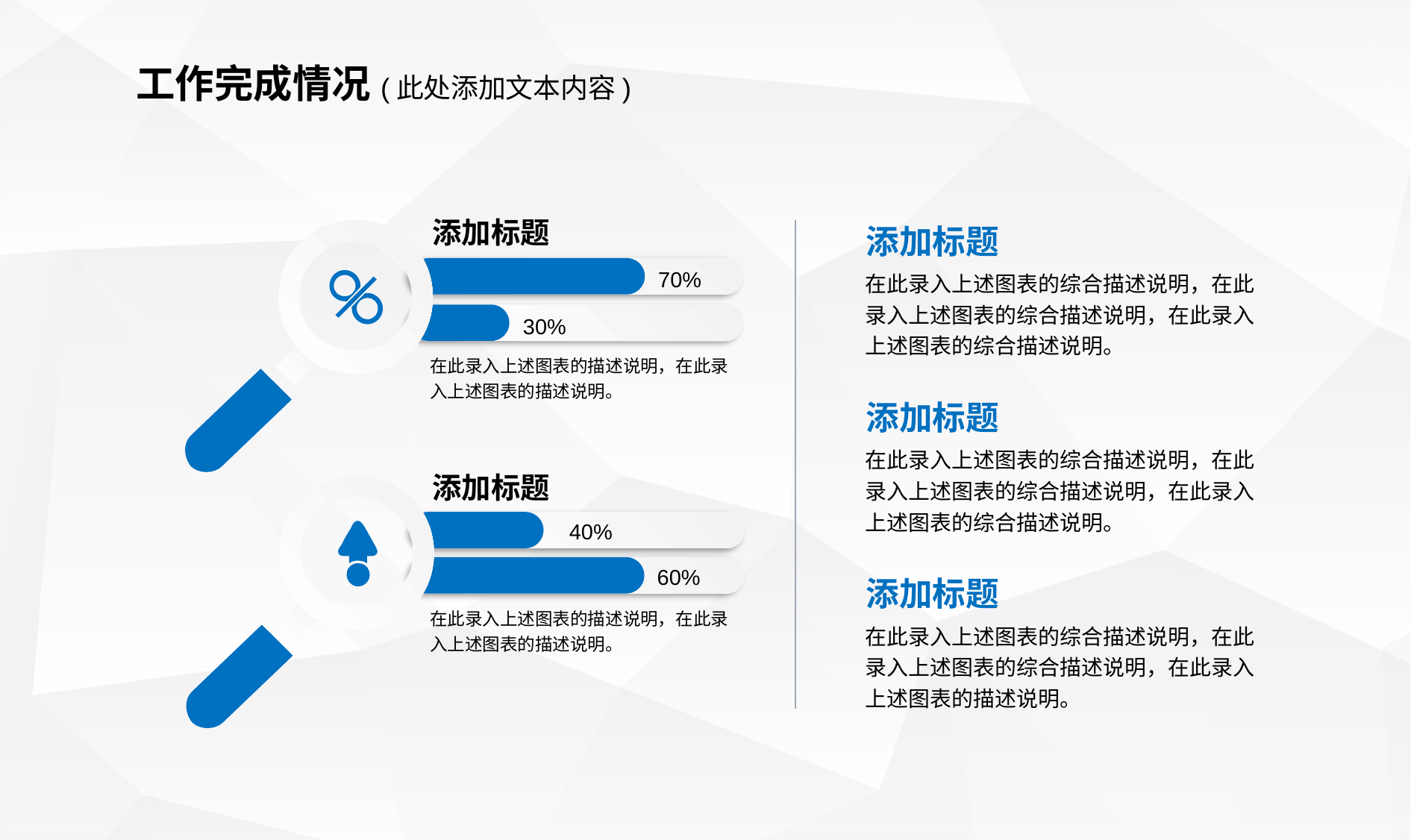

工作完成情况(此处添加文本内容)
添加标题
添加标题

70%

在此录入上述图表的综合描述说明，在此录入上述图表的综合描述说明，在此录入上述图表的综合描述说明。
30%

在此录入上述图表的描述说明，在此录入上述图表的描述说明。
添加标题
在此录入上述图表的综合描述说明，在此录入上述图表的综合描述说明，在此录入上述图表的综合描述说明。
添加标题

40%

60%

添加标题
在此录入上述图表的描述说明，在此录入上述图表的描述说明。
在此录入上述图表的综合描述说明，在此录入上述图表的综合描述说明，在此录入上述图表的描述说明。